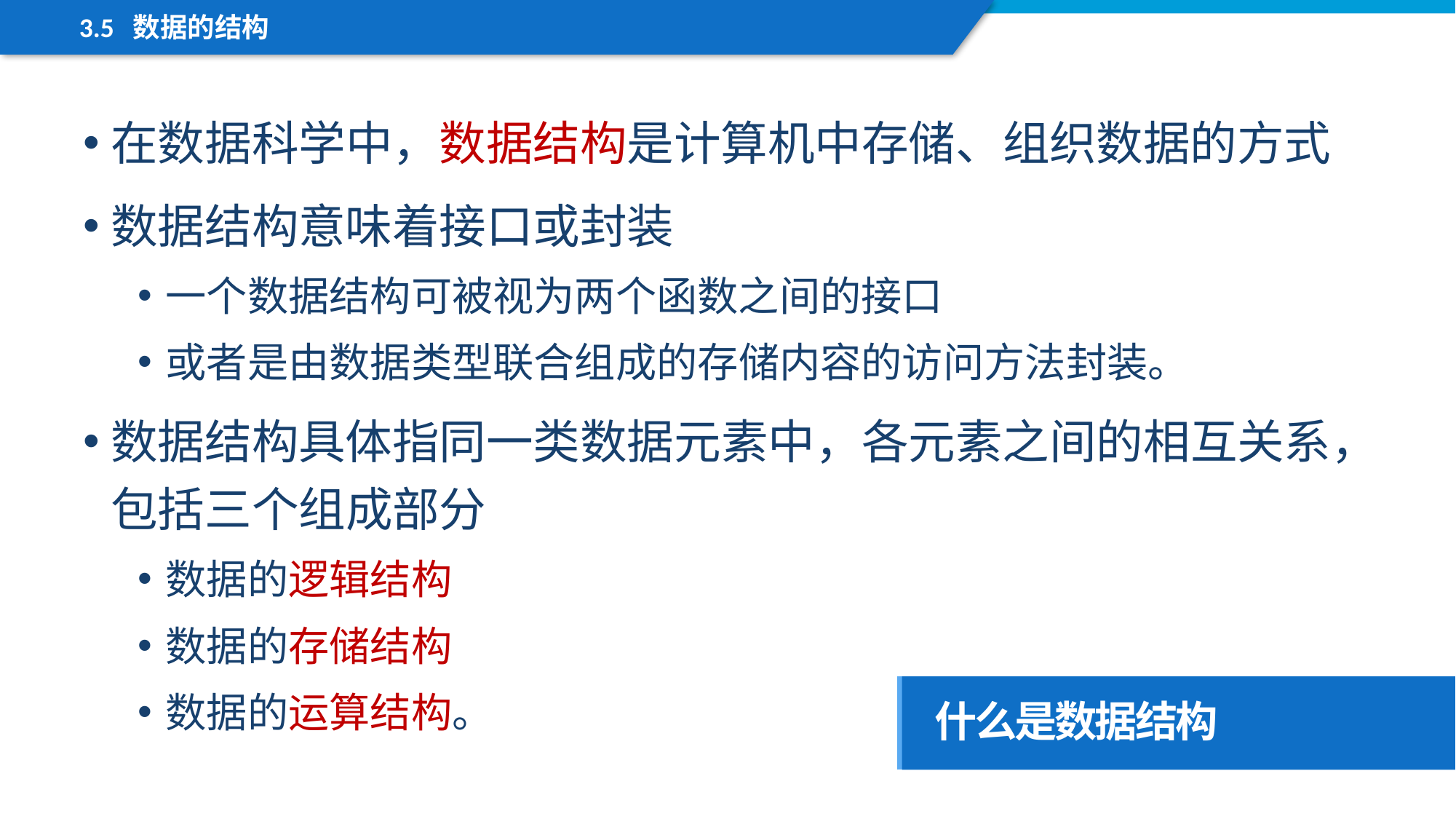

3.5  数据的结构
在数据科学中，数据结构是计算机中存储、组织数据的方式
数据结构意味着接口或封装
一个数据结构可被视为两个函数之间的接口
或者是由数据类型联合组成的存储内容的访问方法封装。
数据结构具体指同一类数据元素中，各元素之间的相互关系，包括三个组成部分
数据的逻辑结构
数据的存储结构
数据的运算结构。
什么是数据结构